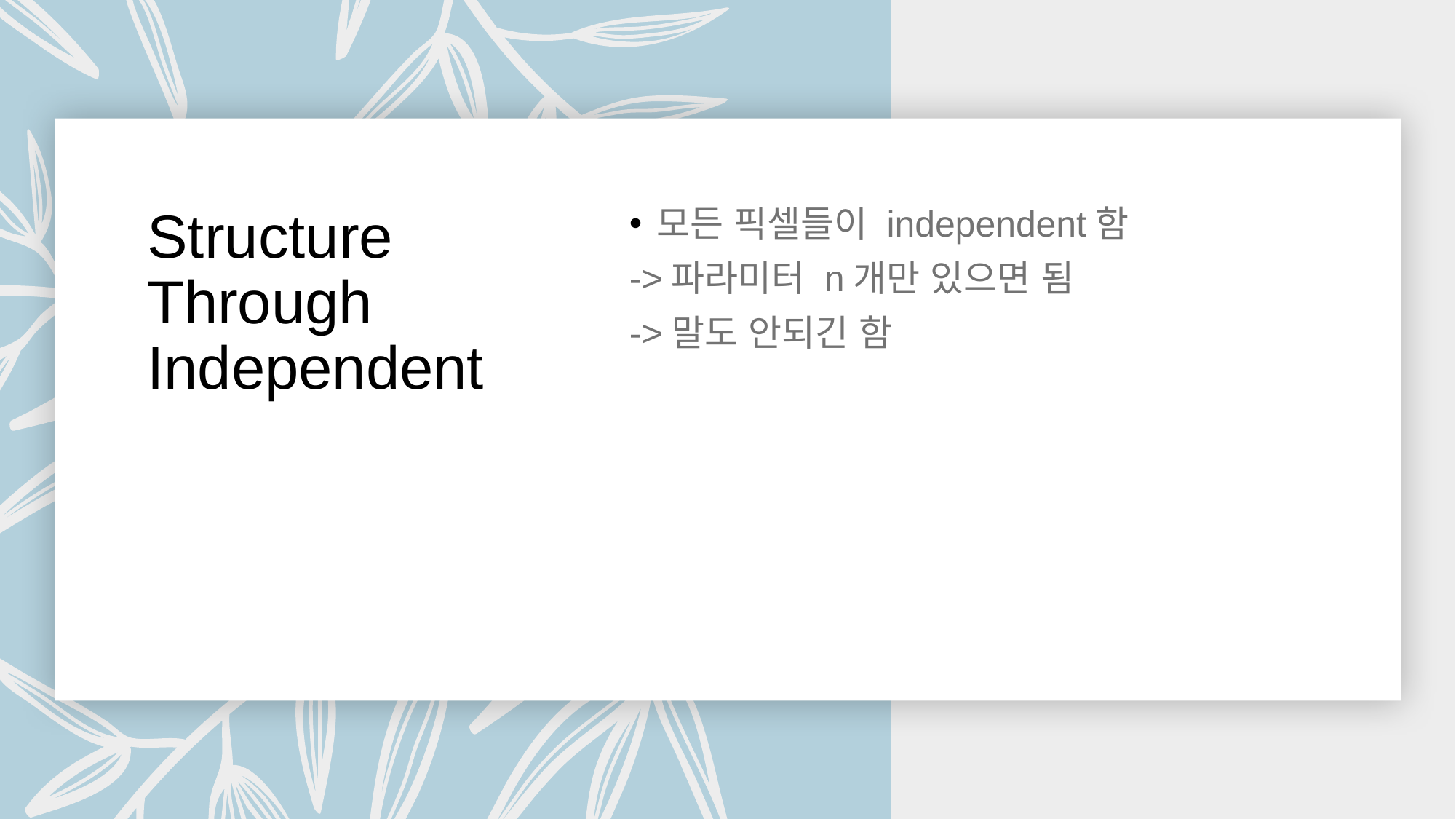

# Structure Through Independent
모든 픽셀들이 independent함
->파라미터 n개만 있으면 됨
->말도 안되긴 함